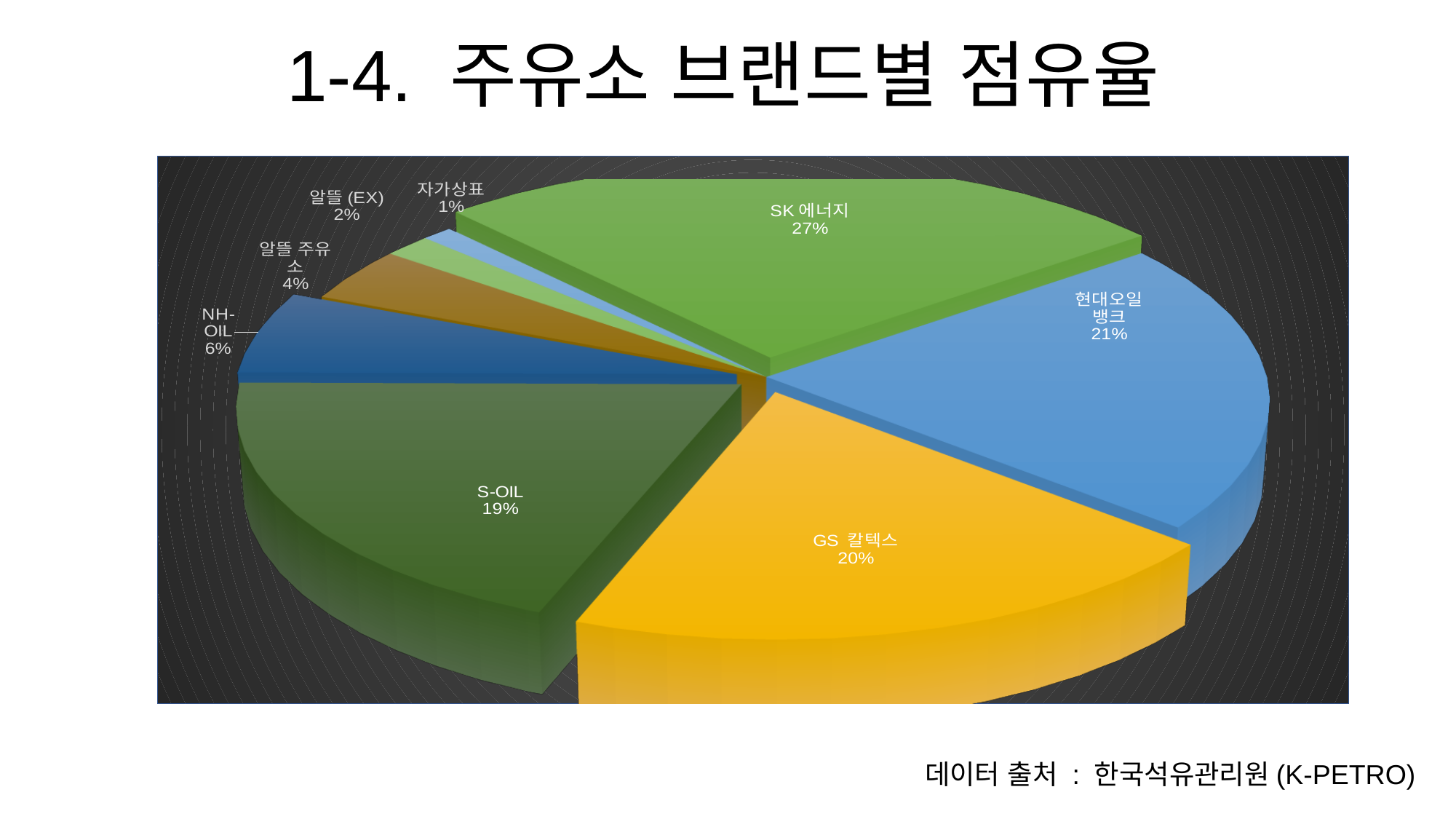

1-4. 주유소 브랜드별 점유율

[unsupported chart]

데이터 출처 : 한국석유관리원(K-PETRO)